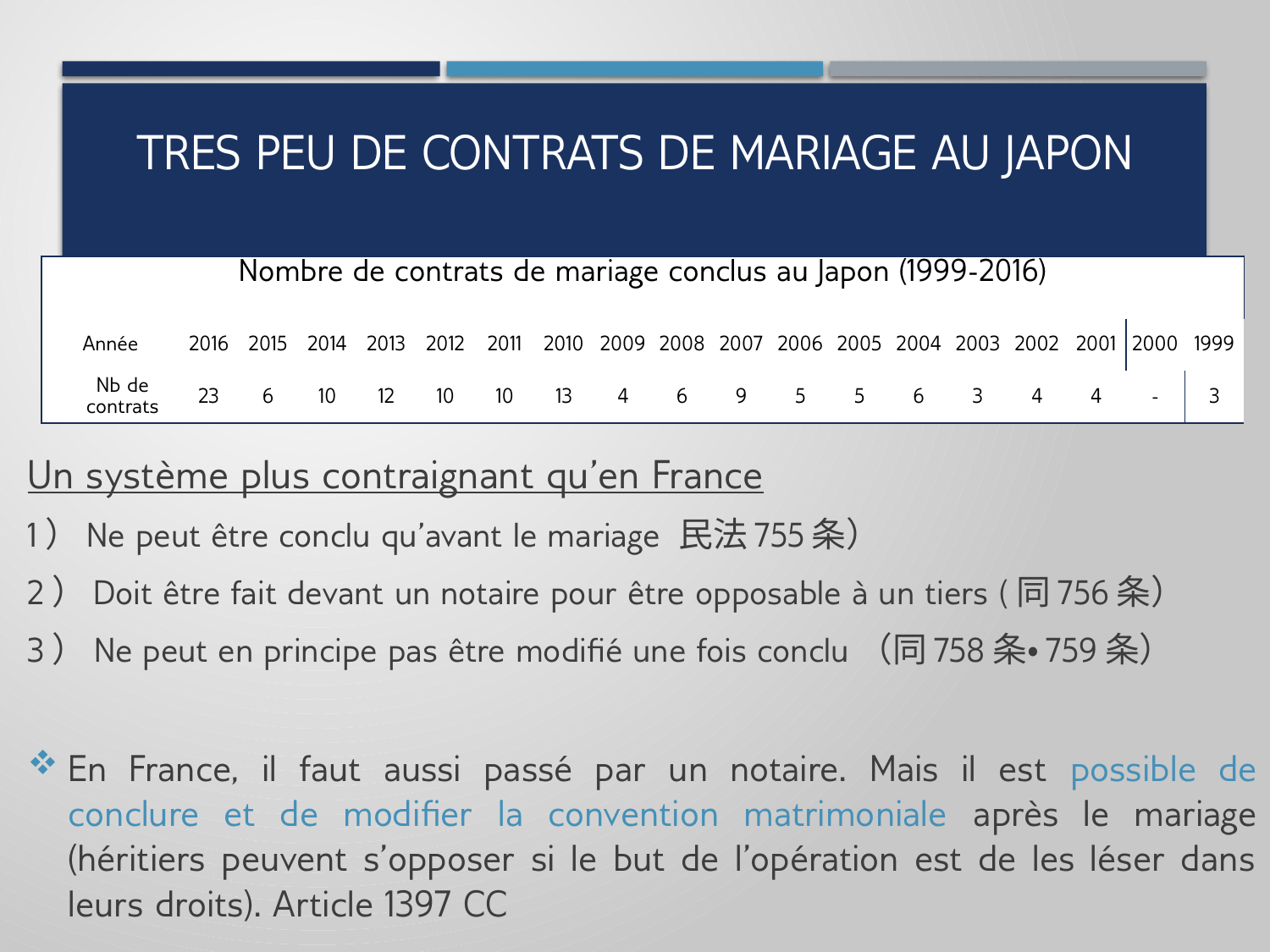

# TRES PEU de contrats de mariage au japon
| Nombre de contrats de mariage conclus au Japon (1999-2016) |  |  |  |  |  |  |  |  |  |  |  |  |  |  |  |  |  |  |  |  |
| --- | --- | --- | --- | --- | --- | --- | --- | --- | --- | --- | --- | --- | --- | --- | --- | --- | --- | --- | --- | --- |
|  |  |  |  |  |  |  |  |  |  |  |  |  |  |  |  |  |  |  |  |  |
| Année |  |  | 2016 | 2015 | 2014 | 2013 | 2012 | 2011 | 2010 | 2009 | 2008 | 2007 | 2006 | 2005 | 2004 | 2003 | 2002 | 2001 | 2000 | 1999 |
|  | Nb de contrats |  | 23 | 6 | 10 | 12 | 10 | 10 | 13 | 4 | 6 | 9 | 5 | 5 | 6 | 3 | 4 | 4 | - | 3 |
Un système plus contraignant qu’en France
1）Ne peut être conclu qu’avant le mariage 民法755条）
2）Doit être fait devant un notaire pour être opposable à un tiers (同756条）
3）Ne peut en principe pas être modifié une fois conclu（同758条・759条）

En France, il faut aussi passé par un notaire. Mais il est possible de conclure et de modifier la convention matrimoniale après le mariage (héritiers peuvent s’opposer si le but de l’opération est de les léser dans leurs droits). Article 1397 CC